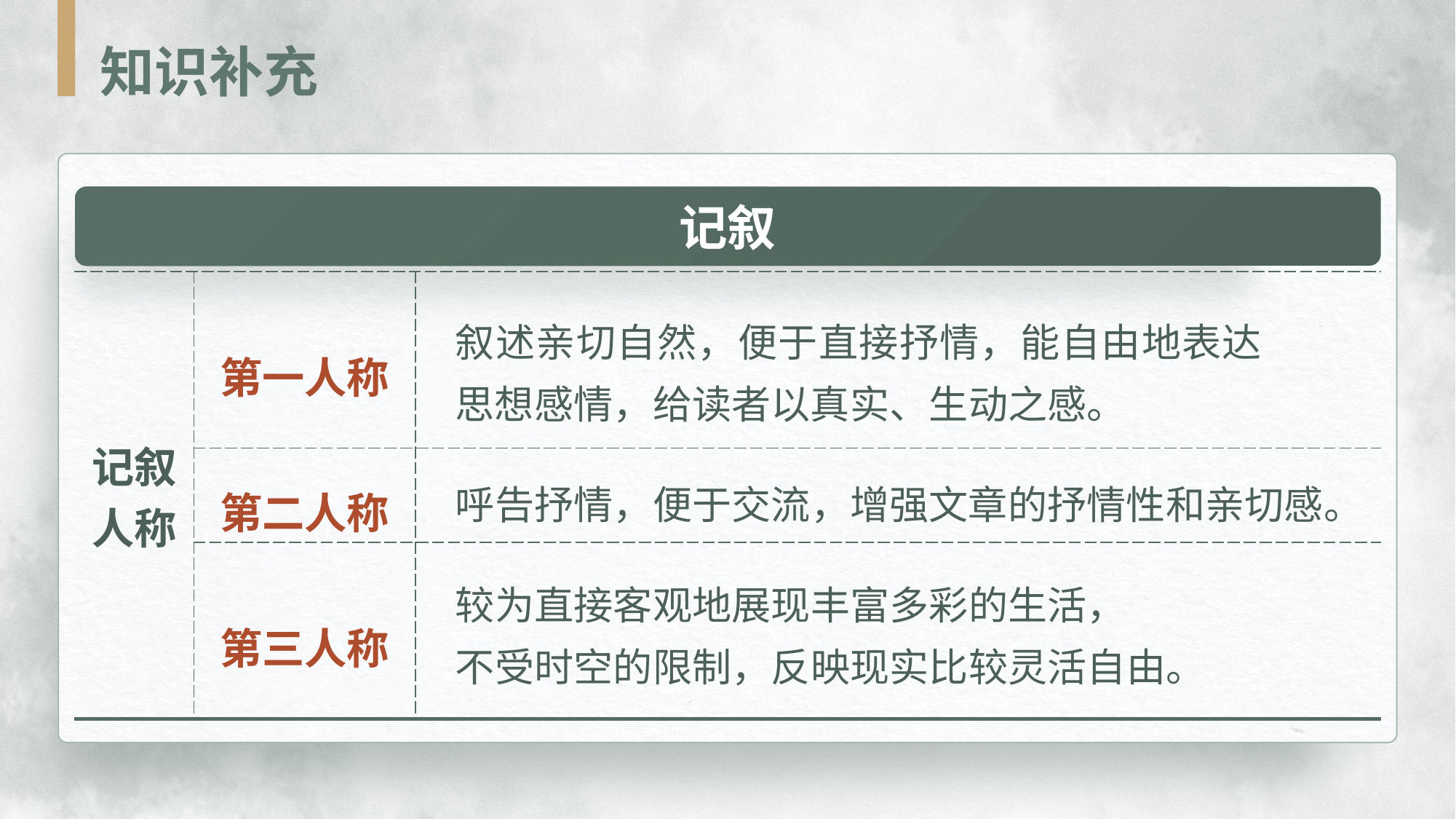

知识补充

| 记叙 |  |  |
| --- | --- | --- |
| 记叙人称 | 第一人称 |  |
|  | 第二人称 |  |
|  | 第三人称 |  |

叙述亲切自然，便于直接抒情，能自由地表达思想感情，给读者以真实、生动之感。
呼告抒情，便于交流，增强文章的抒情性和亲切感。
较为直接客观地展现丰富多彩的生活，
不受时空的限制，反映现实比较灵活自由。